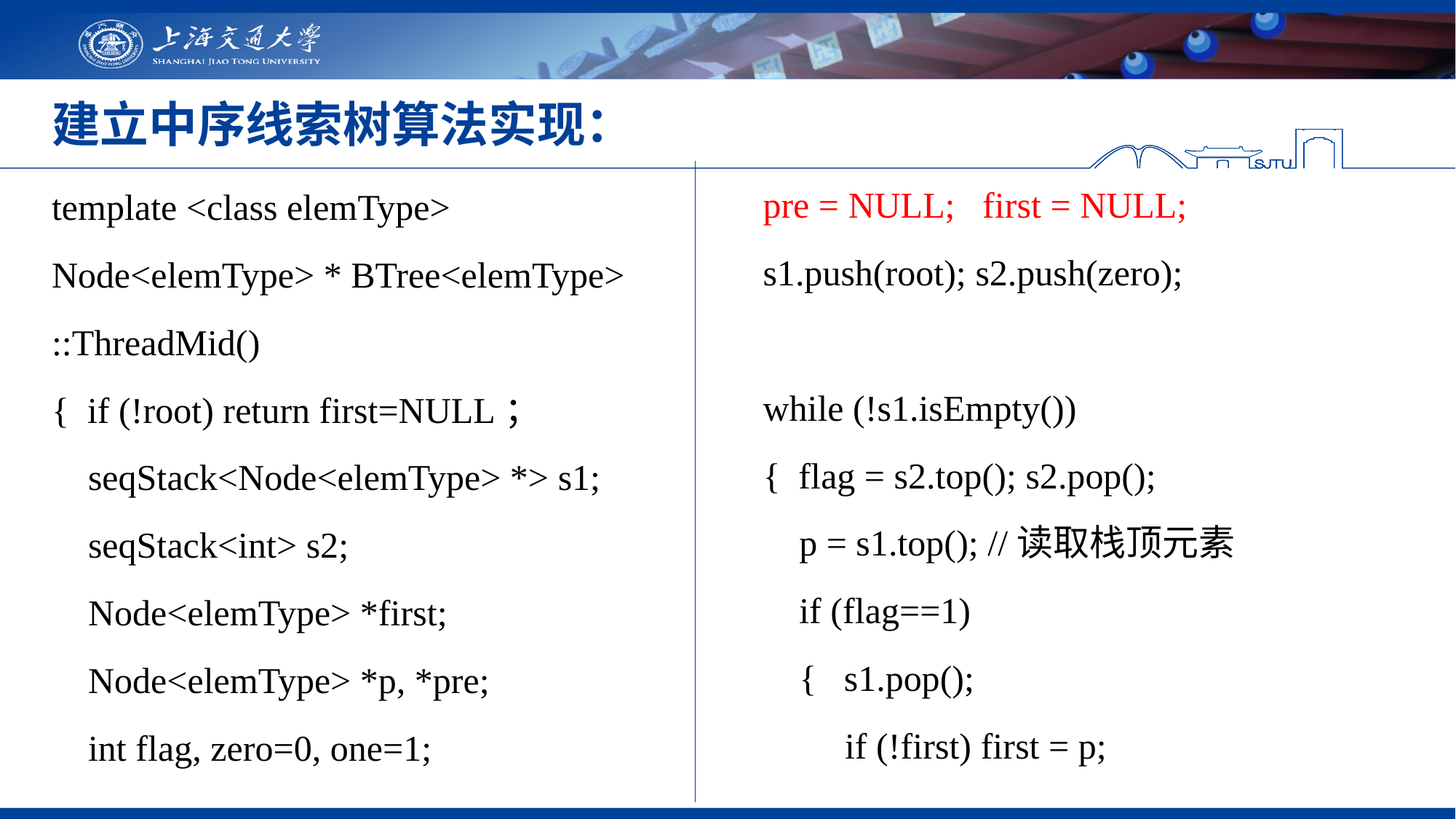

# 建立中序线索树算法实现：
    pre = NULL;   first = NULL;
    s1.push(root); s2.push(zero);

    while (!s1.isEmpty())
    {  flag = s2.top(); s2.pop();
        p = s1.top(); //读取栈顶元素
        if (flag==1)
        {   s1.pop();
             if (!first) first = p;

template <class elemType>
Node<elemType> * BTree<elemType>
::ThreadMid()
{  if (!root) return first=NULL；
    seqStack<Node<elemType> *> s1;
    seqStack<int> s2;
    Node<elemType> *first;
    Node<elemType> *p, *pre;
    int flag, zero=0, one=1;